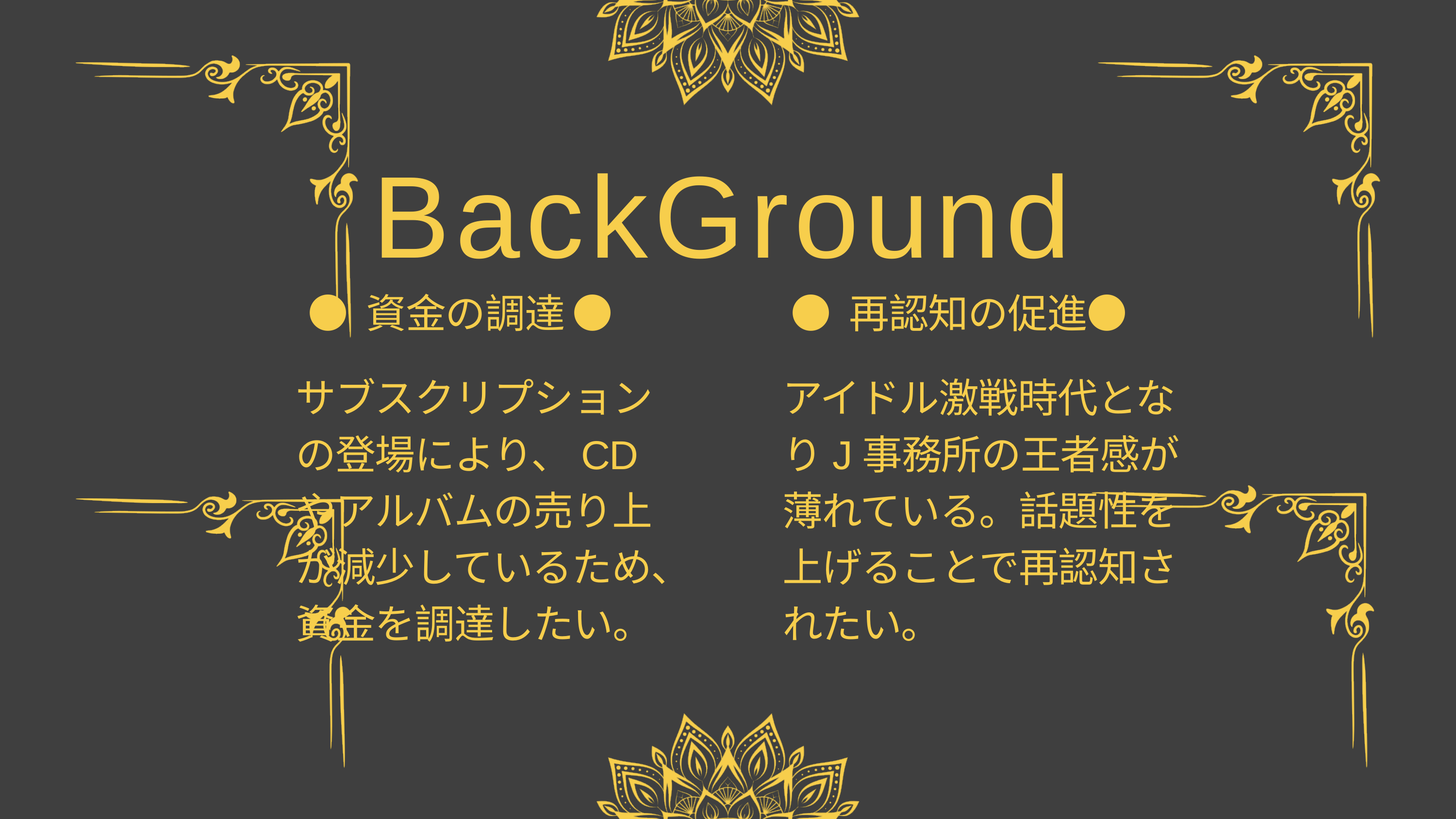

BackGround
● 資金の調達 ●
サブスクリプションの登場により、CDやアルバムの売り上が減少しているため、資金を調達したい。
● 再認知の促進●
アイドル激戦時代となりJ事務所の王者感が薄れている。話題性を上げることで再認知されたい。